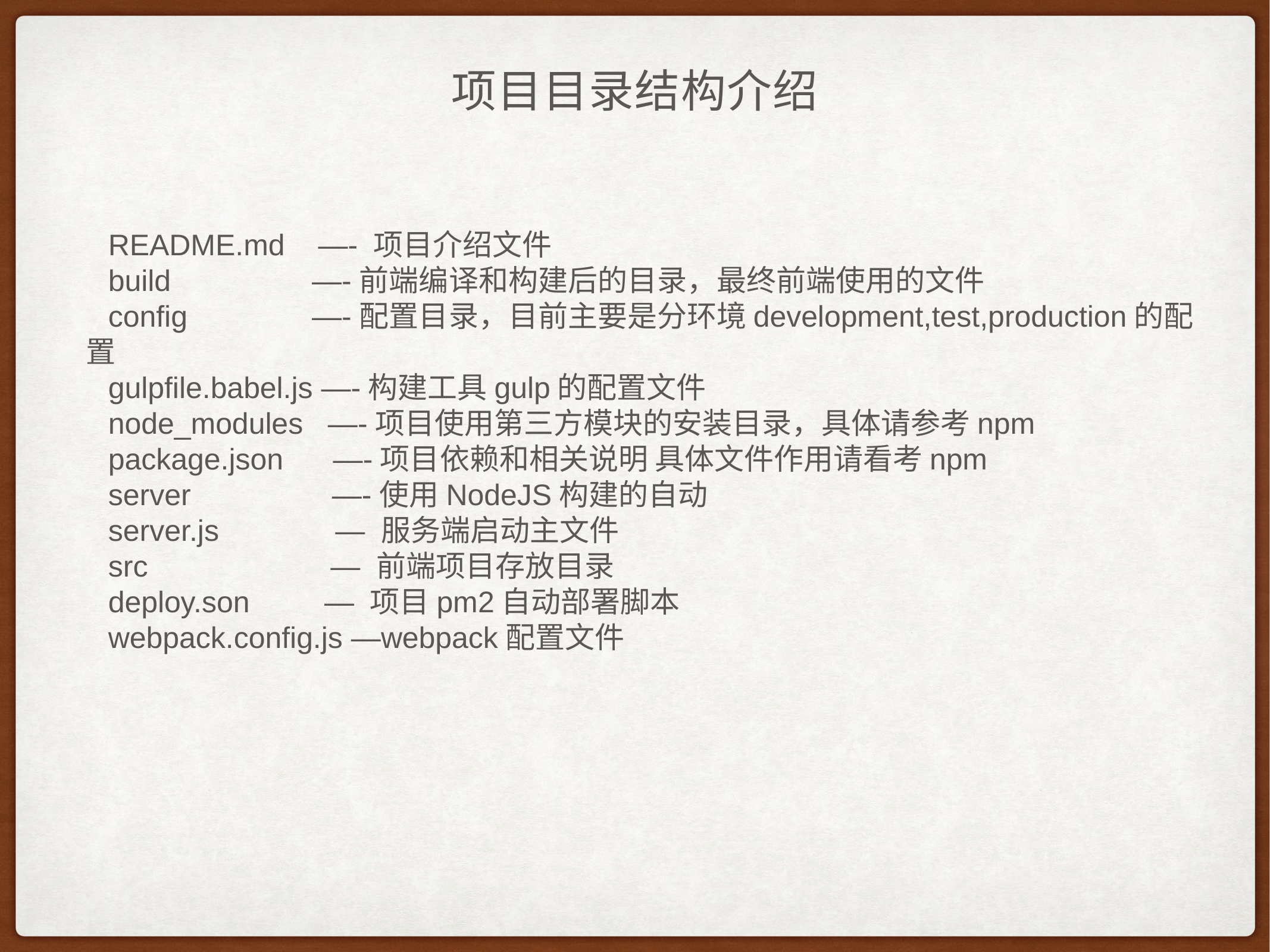

# 项目目录结构介绍
README.md    —- 项目介绍文件
build                 —-前端编译和构建后的目录，最终前端使用的文件
config               —-配置目录，目前主要是分环境development,test,production的配置
gulpfile.babel.js —-构建工具gulp的配置文件
node_modules   —-项目使用第三方模块的安装目录，具体请参考npm
package.json      —-项目依赖和相关说明 具体文件作用请看考npm
server                 —-使用NodeJS构建的自动
server.js              — 服务端启动主文件
src                      — 前端项目存放目录
deploy.son         — 项目pm2自动部署脚本
webpack.config.js —webpack配置文件